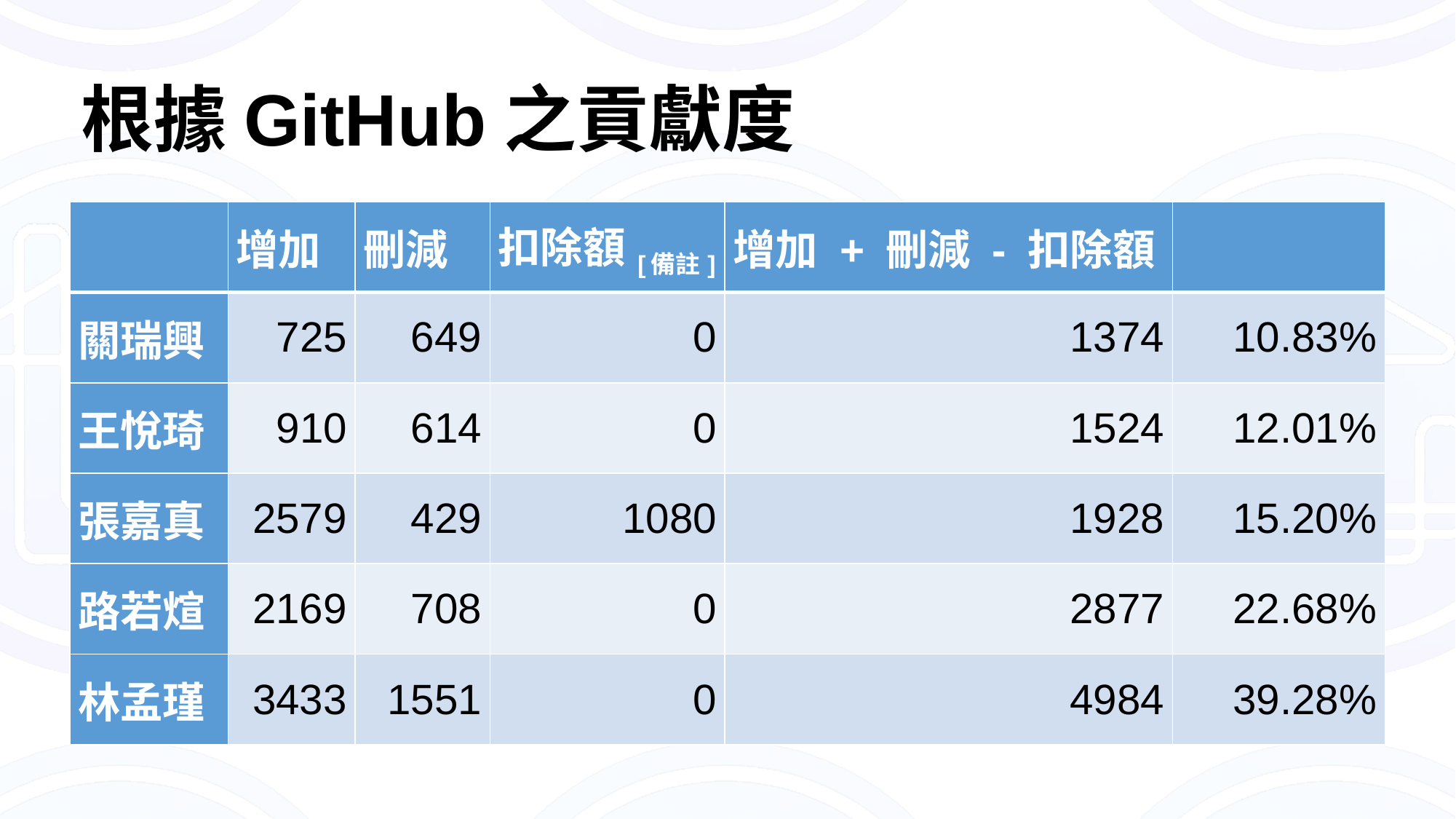

# 根據GitHub之貢獻度
|  | 增加 | 刪減 | 扣除額[備註] | 增加 + 刪減 - 扣除額 |  |
| --- | --- | --- | --- | --- | --- |
| 關瑞興 | 725 | 649 | 0 | 1374 | 10.83% |
| 王悅琦 | 910 | 614 | 0 | 1524 | 12.01% |
| 張嘉真 | 2579 | 429 | 1080 | 1928 | 15.20% |
| 路若煊 | 2169 | 708 | 0 | 2877 | 22.68% |
| 林孟瑾 | 3433 | 1551 | 0 | 4984 | 39.28% |